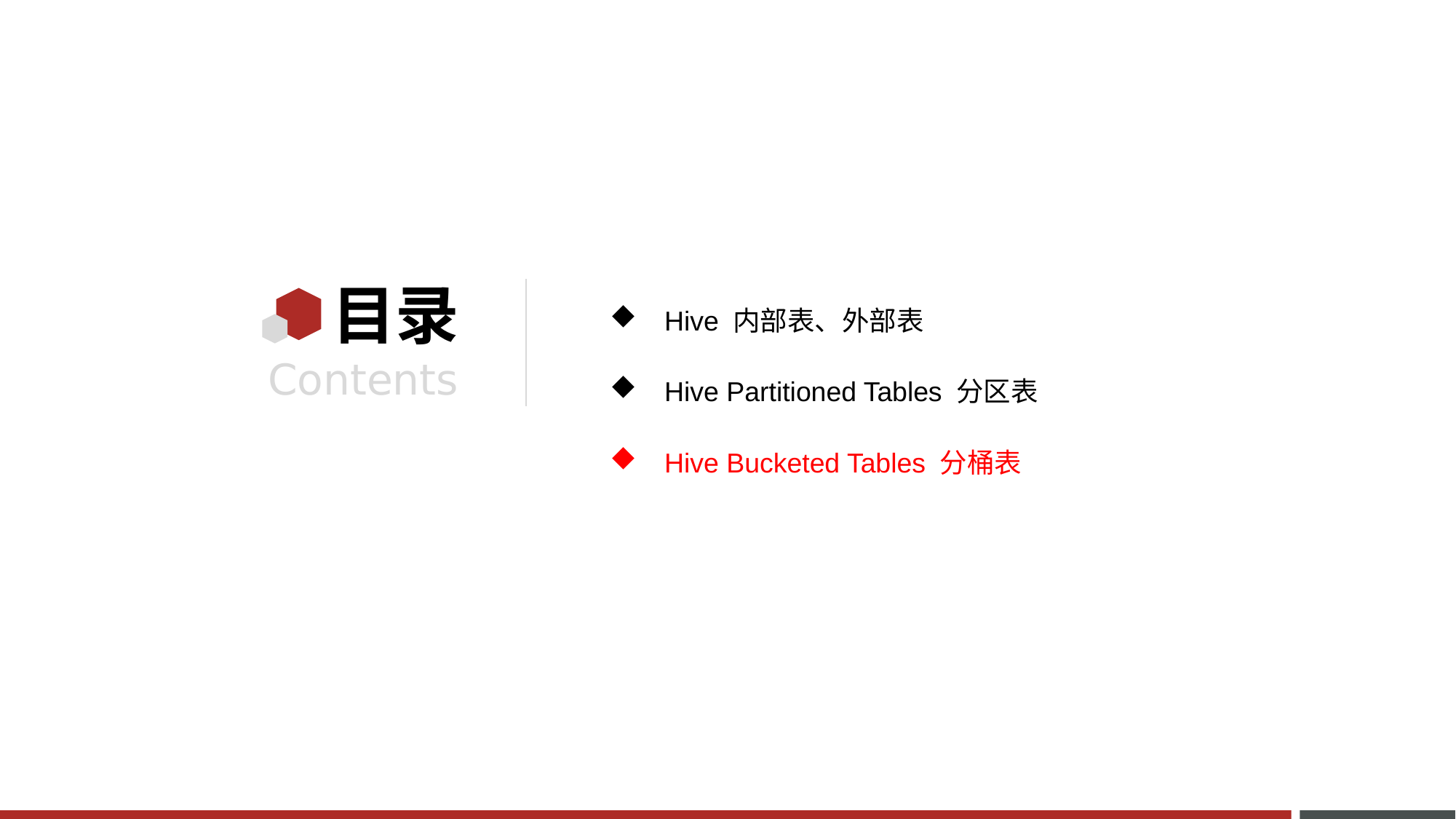

Hive 内部表、外部表
Hive Partitioned Tables 分区表
Hive Bucketed Tables 分桶表